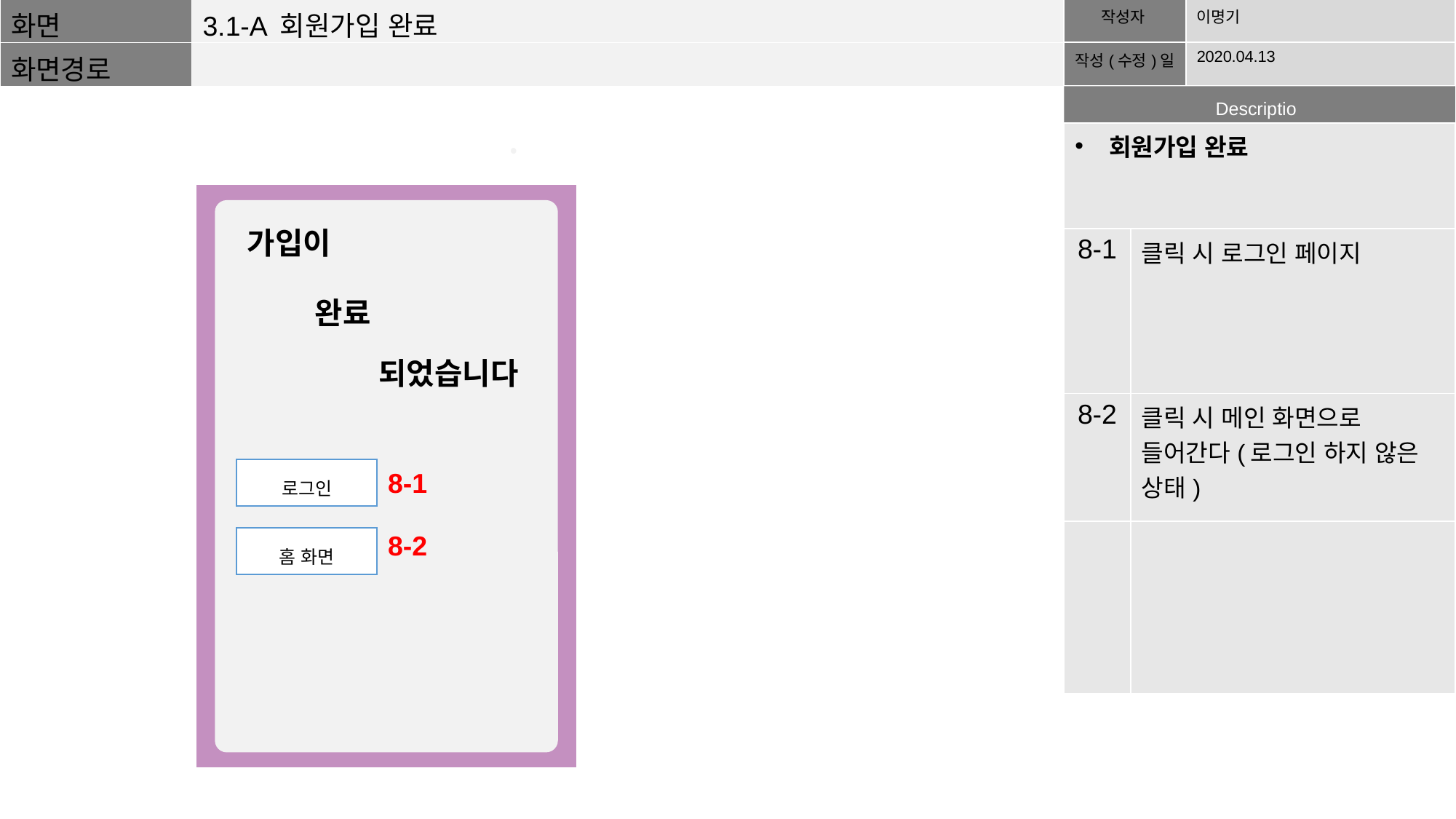

| 화면 | 3.1-A 회원가입 완료 |
| --- | --- |
| 화면경로 |  |
| 작성자 | 이명기 |
| --- | --- |
| 작성(수정)일 | 2020.04.13 |

Description
| 회원가입 완료 |  |
| --- | --- |
| 8-1 | 클릭 시 로그인 페이지 |
| 8-2 | 클릭 시 메인 화면으로 들어간다(로그인 하지 않은 상태) |
|  |  |

가입이
 완료
 되었습니다
로그인
8-1
8-2
홈 화면